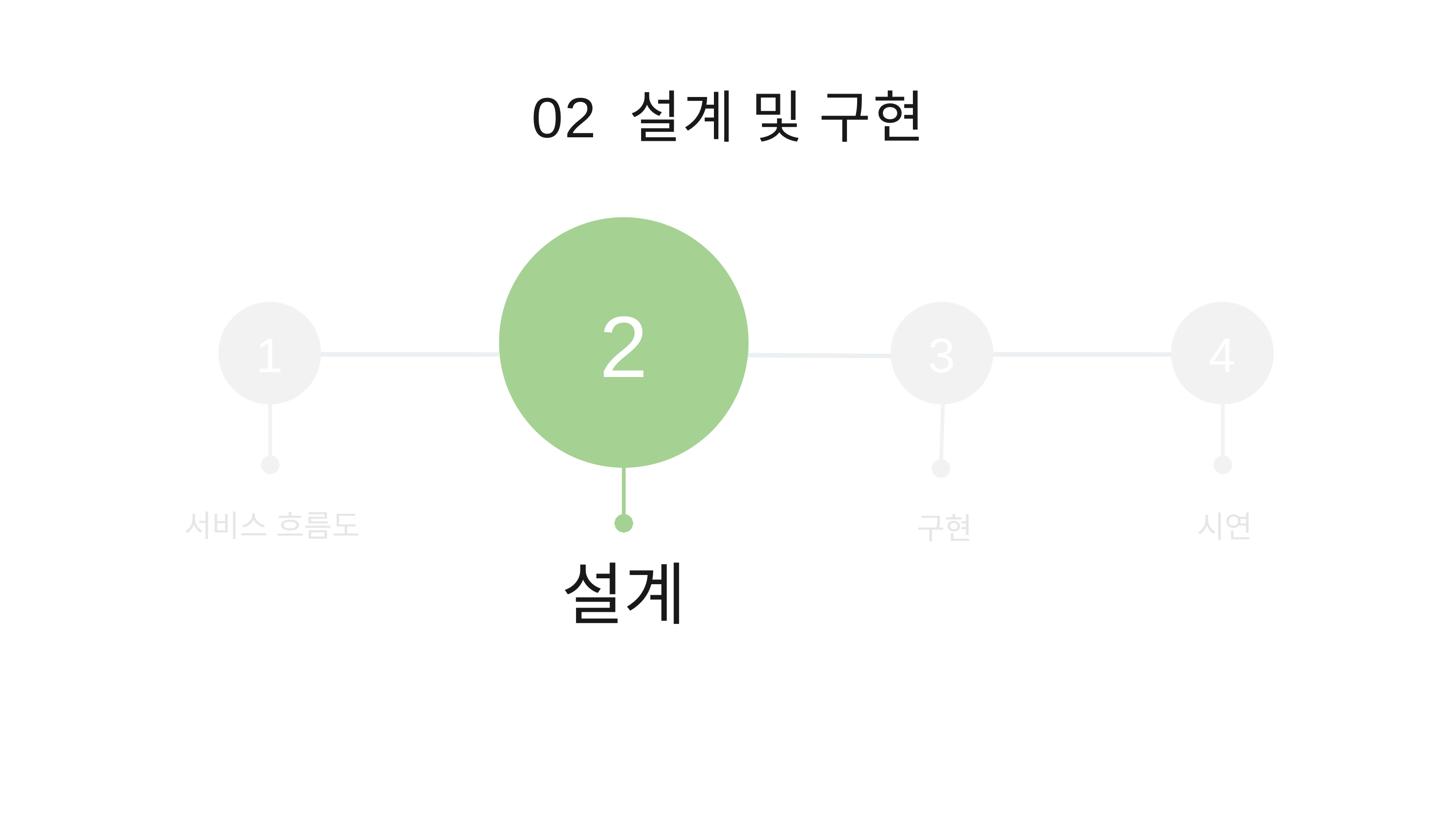

02 설계 및 구현

2
1
3
4

서비스 흐름도
시연
구현
설계